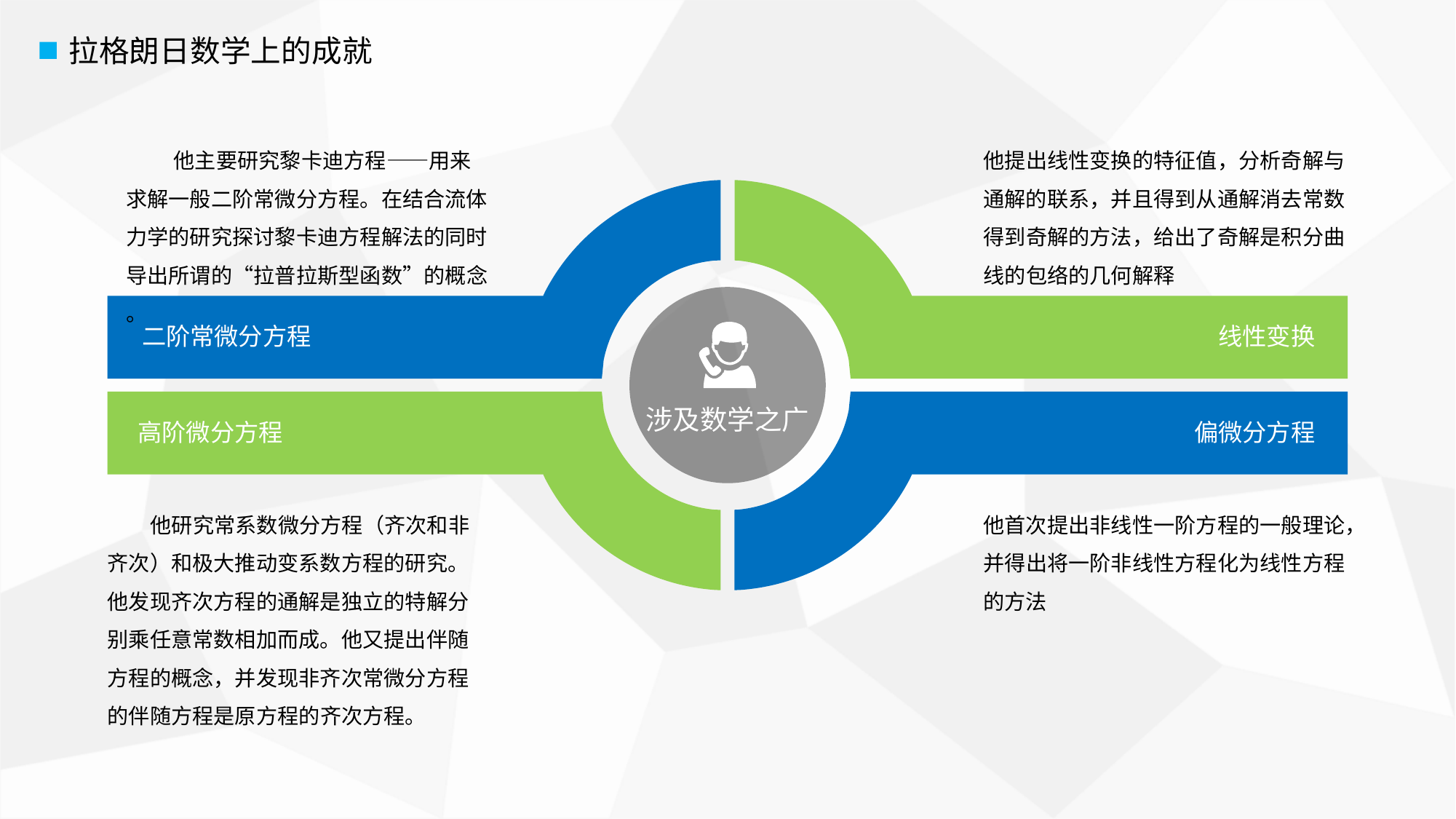

拉格朗日数学上的成就

         他主要研究黎卡迪方程——用来求解一般二阶常微分方程。在结合流体力学的研究探讨黎卡迪方程解法的同时导出所谓的“拉普拉斯型函数”的概念 。
他提出线性变换的特征值，分析奇解与通解的联系，并且得到从通解消去常数得到奇解的方法，给出了奇解是积分曲线的包络的几何解释

二阶常微分方程

线性变换

高阶微分方程

偏微分方程
涉及数学之广
        他研究常系数微分方程（齐次和非齐次）和极大推动变系数方程的研究。他发现齐次方程的通解是独立的特解分别乘任意常数相加而成。他又提出伴随方程的概念，并发现非齐次常微分方程的伴随方程是原方程的齐次方程。
他首次提出非线性一阶方程的一般理论，并得出将一阶非线性方程化为线性方程的方法